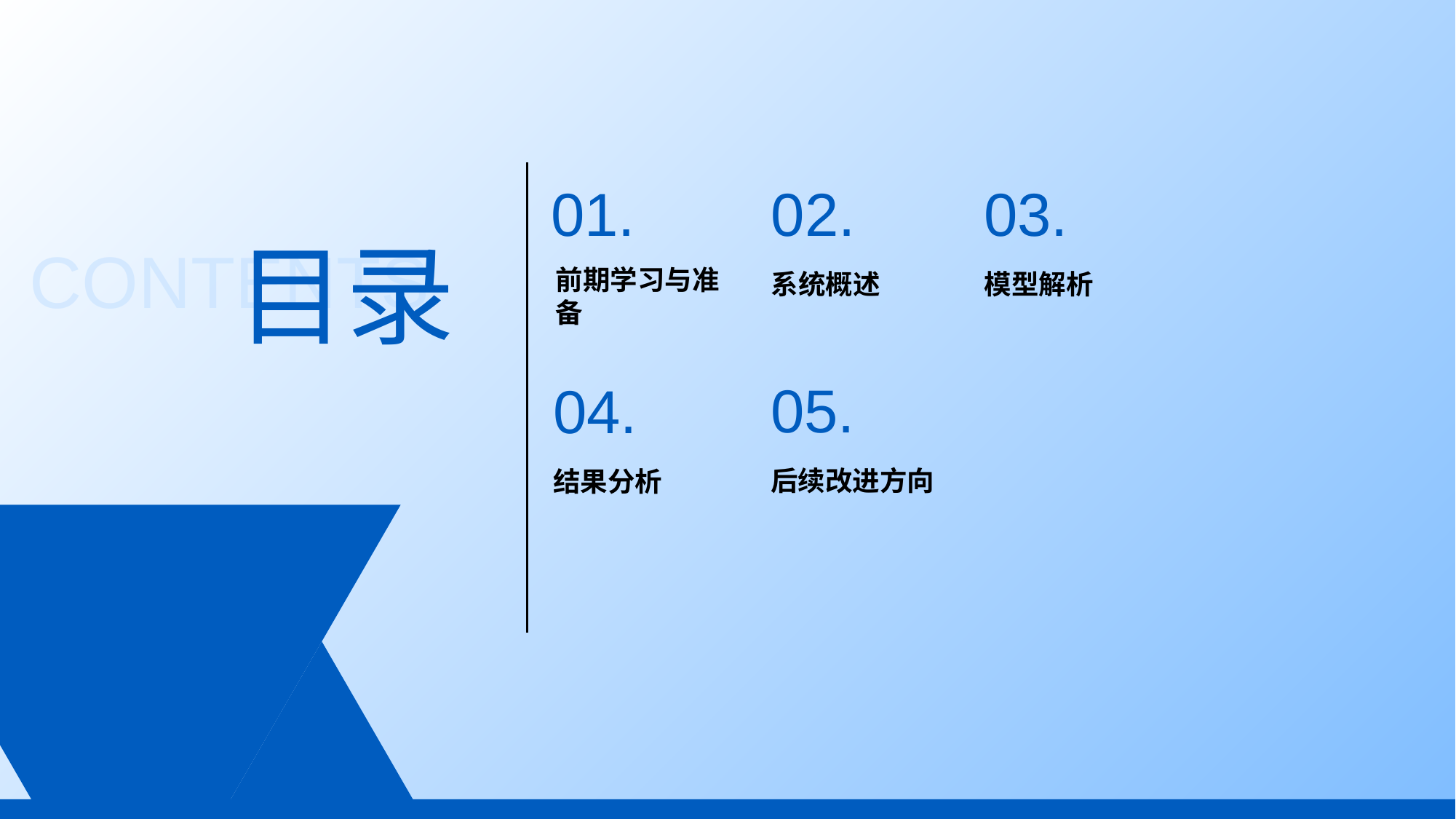

01.
02.
03.
CONTENTS
目录
前期学习与准备
系统概述
模型解析
05.
04.
后续改进方向
结果分析